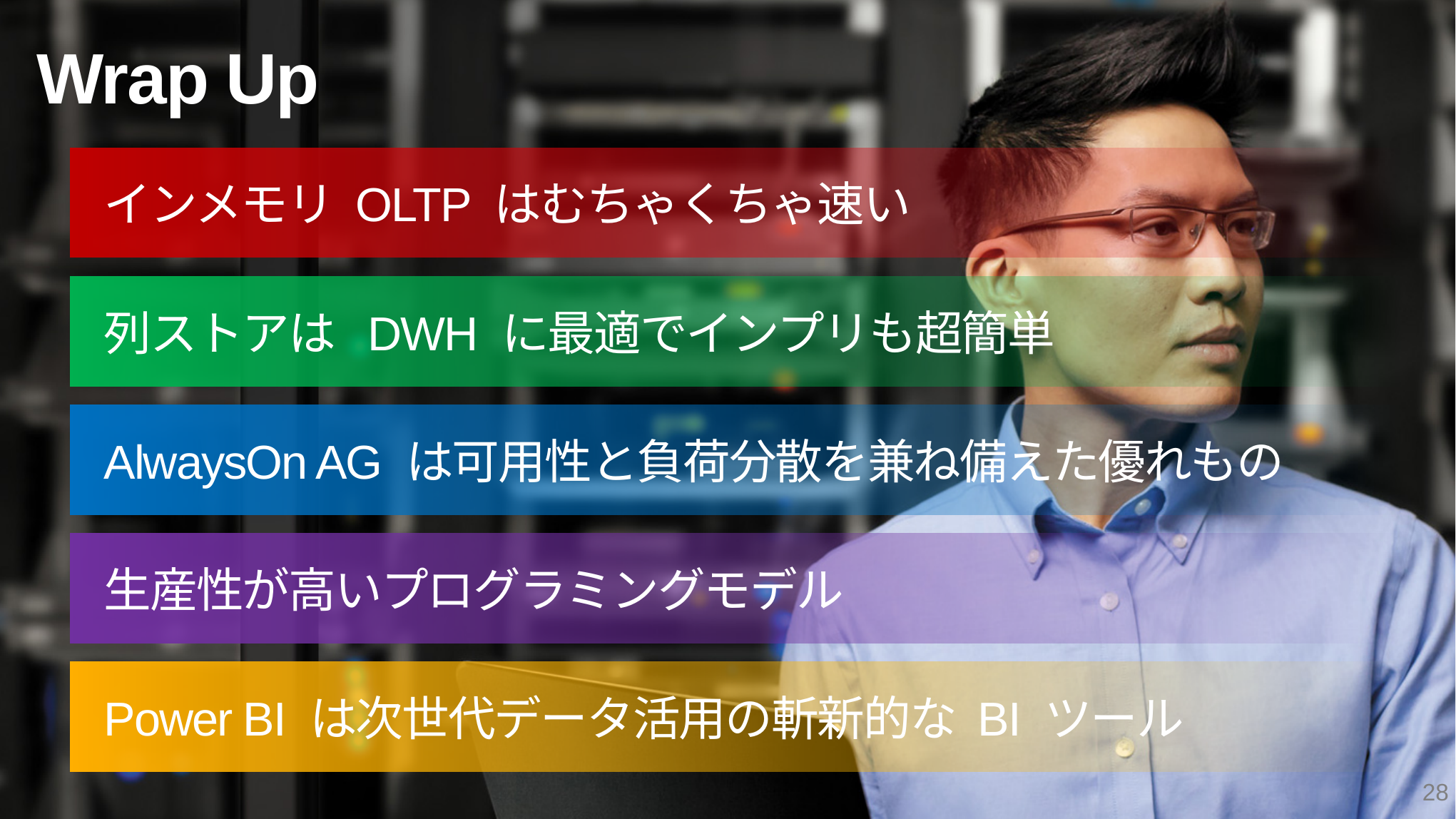

# Wrap Up
インメモリ OLTP はむちゃくちゃ速い
列ストアは  DWH に最適でインプリも超簡単
AlwaysOn AG は可用性と負荷分散を兼ね備えた優れもの
生産性が高いプログラミングモデル
Power BI は次世代データ活用の斬新的な BI ツール
28